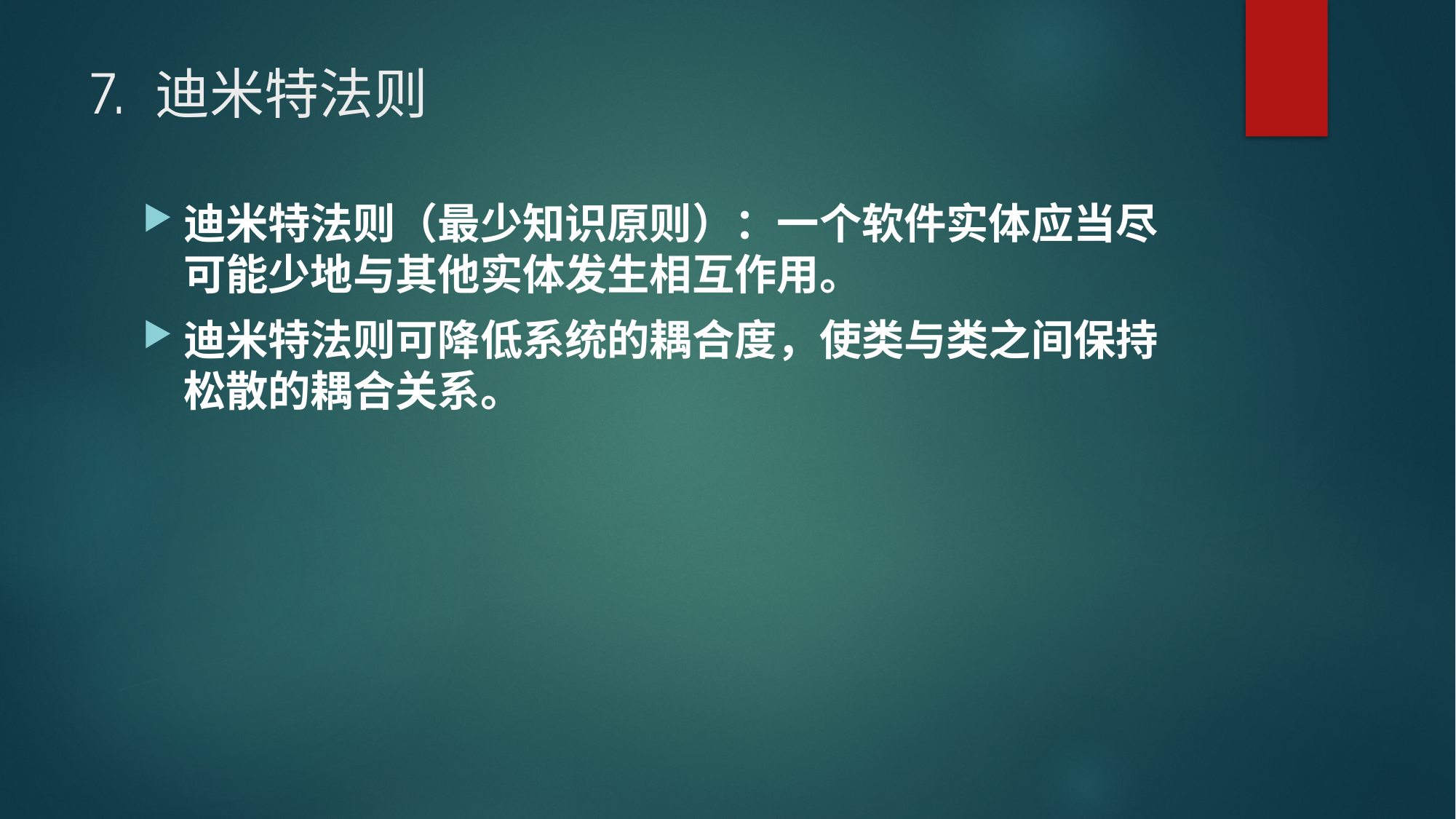

# 7. 迪米特法则
迪米特法则（最少知识原则）：一个软件实体应当尽可能少地与其他实体发生相互作用。
迪米特法则可降低系统的耦合度，使类与类之间保持松散的耦合关系。